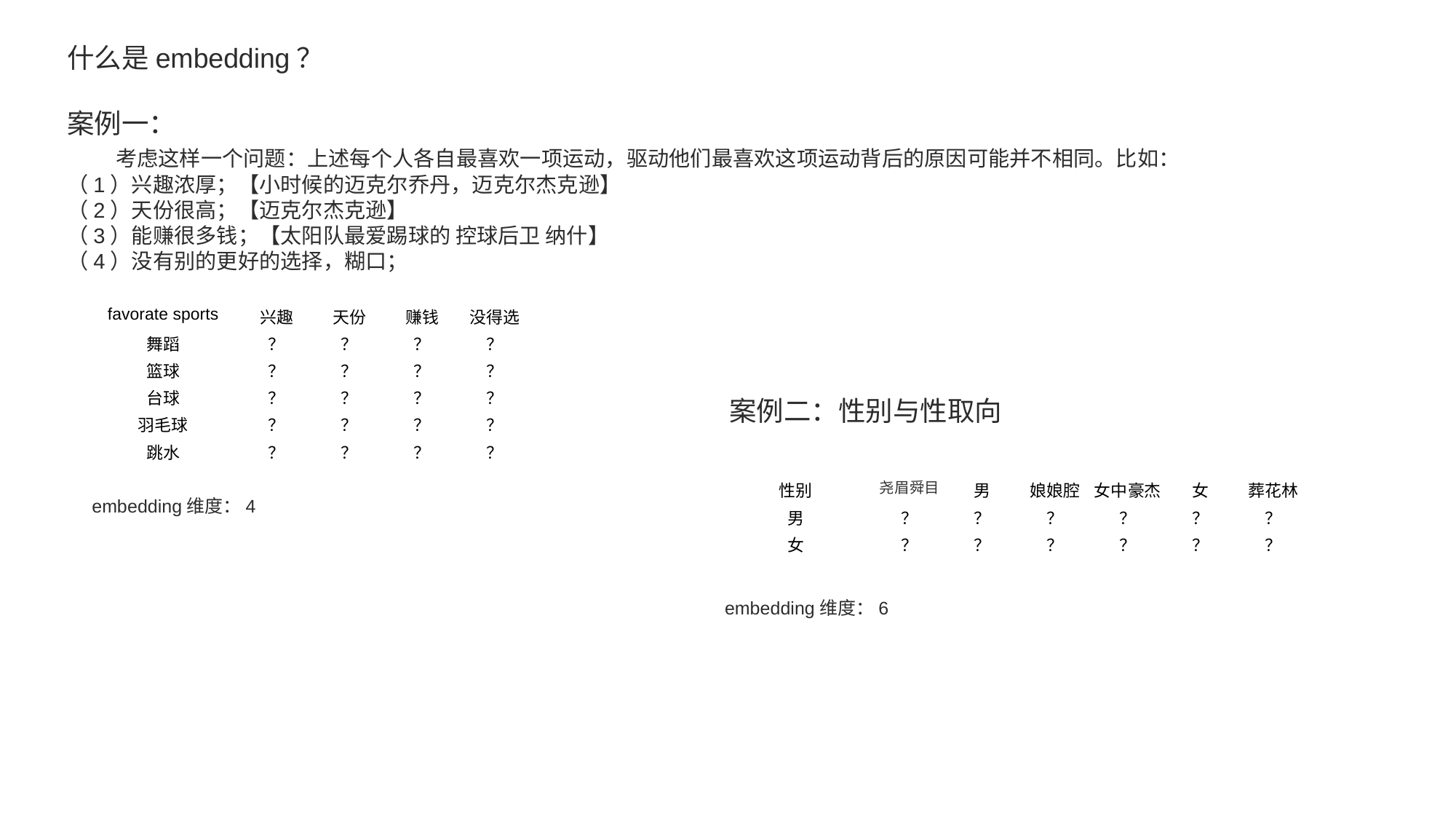

什么是embedding？

案例一：
        考虑这样一个问题：上述每个人各自最喜欢一项运动，驱动他们最喜欢这项运动背后的原因可能并不相同。比如：
（1）兴趣浓厚；【小时候的迈克尔乔丹，迈克尔杰克逊】
（2）天份很高；【迈克尔杰克逊】
（3）能赚很多钱；【太阳队最爱踢球的 控球后卫 纳什】
（4）没有别的更好的选择，糊口；
| favorate sports | 兴趣 | 天份 | 赚钱 | 没得选 |
| --- | --- | --- | --- | --- |
| 舞蹈 | ？ | ？ | ？ | ？ |
| 篮球 | ？ | ？ | ？ | ？ |
| 台球 | ？ | ？ | ？ | ？ |
| 羽毛球 | ？ | ？ | ？ | ？ |
| 跳水 | ？ | ？ | ？ | ？ |
案例二：性别与性取向
| 性别 | 尧眉舜目 | 男 | 娘娘腔 | 女中豪杰 | 女 | 葬花林 |
| --- | --- | --- | --- | --- | --- | --- |
| 男 | ？ | ？ | ？ | ？ | ？ | ？ |
| 女 | ？ | ？ | ？ | ？ | ？ | ？ |
embedding维度：4
embedding维度：6